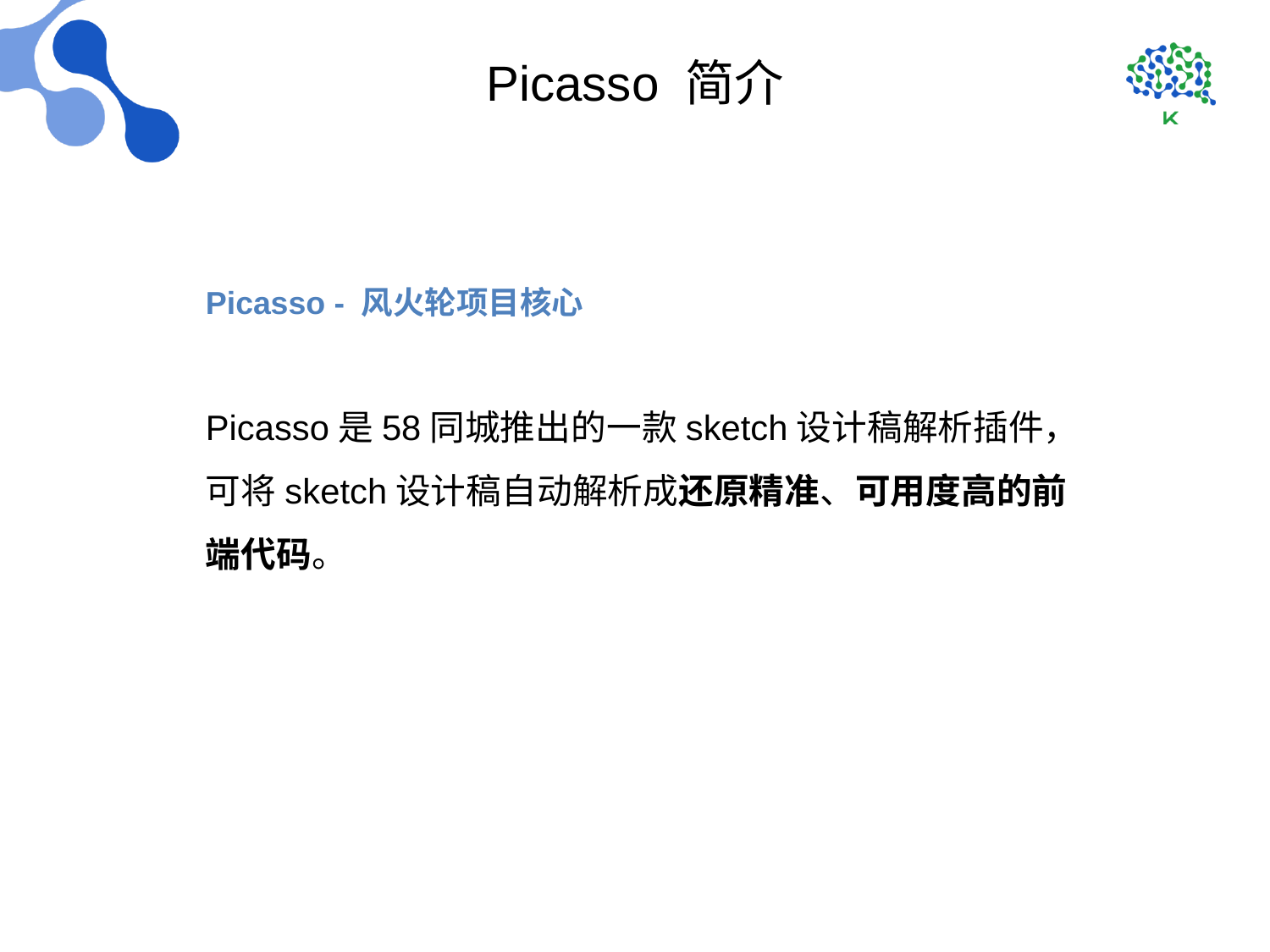

# Picasso 简介
Picasso - 风火轮项目核心

Picasso是58同城推出的一款sketch设计稿解析插件，可将sketch设计稿自动解析成还原精准、可用度高的前端代码。